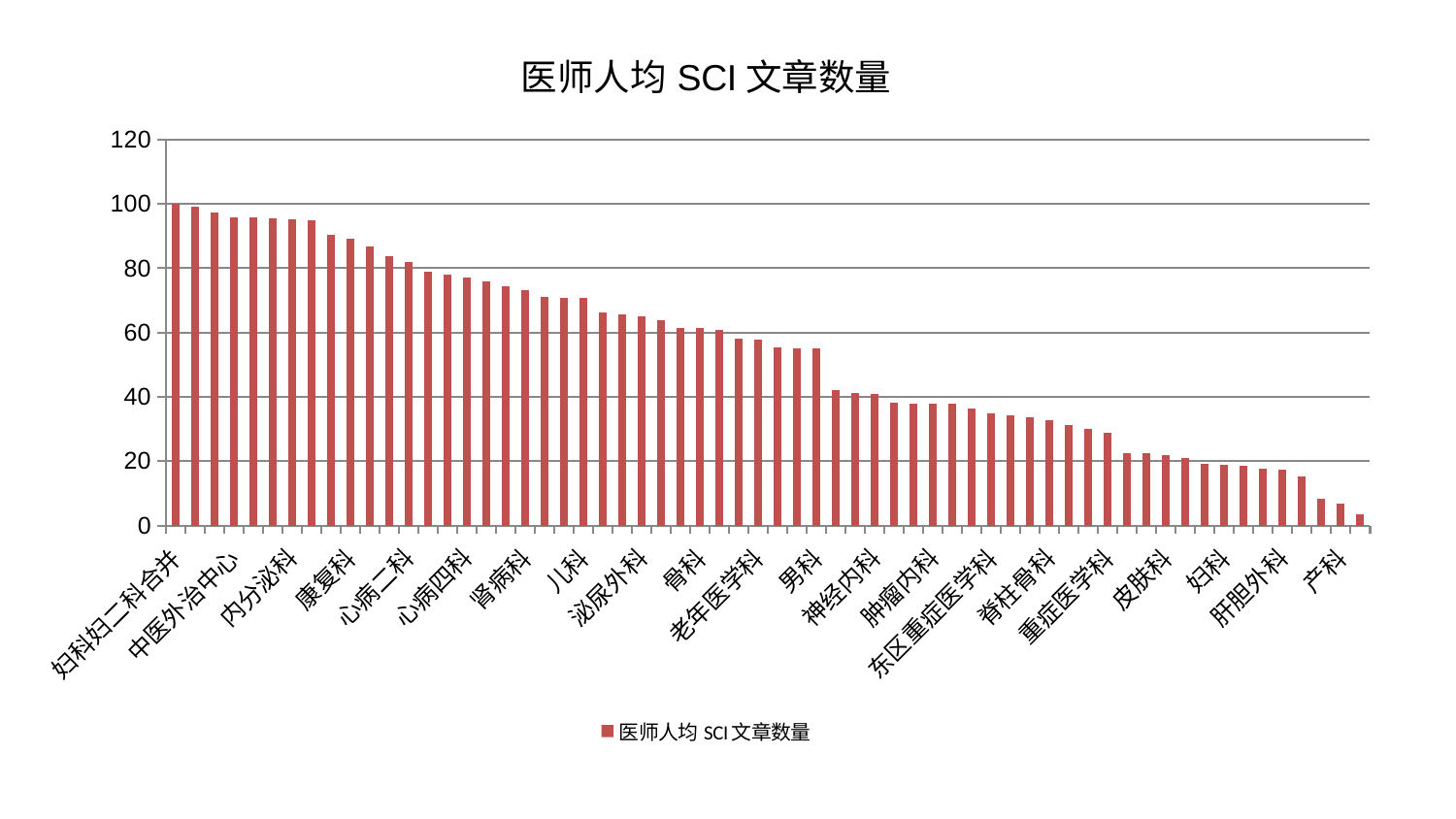

### Chart: 医师人均SCI文章数量

| Category | 医师人均SCI文章数量 |
|---|---|
| 妇科妇二科合并 | 100.00000000000001 |
| 眼科 | 99.21000652167179 |
| 医院 | 97.20404758834314 |
| 中医外治中心 | 95.9514352049701 |
| 周围血管科 | 95.70325003309004 |
| 肝病科 | 95.610966209935 |
| 内分泌科 | 95.14513849356328 |
| 西区重症医学科 | 94.85090672704189 |
| 关节骨科 | 90.42881160417467 |
| 康复科 | 89.1059766887489 |
| 心血管内科 | 86.7259557631395 |
| 治未病中心 | 83.81751726933693 |
| 心病二科 | 81.8130060172954 |
| 小儿骨科 | 78.80963611594444 |
| 脾胃病科 | 77.94578607787263 |
| 心病四科 | 77.03103301557299 |
| 口腔科 | 75.84682150114944 |
| 肛肠科 | 74.32808738494465 |
| 肾病科 | 73.2143447609363 |
| 耳鼻喉科 | 71.09411100414708 |
| 乳腺甲状腺外科 | 70.84580391388315 |
| 儿科 | 70.78613336357938 |
| 普通外科 | 66.18144787255369 |
| 肾脏内科 | 65.61795508587413 |
| 泌尿外科 | 65.19987590630898 |
| 脑病三科 | 63.85935579462125 |
| 呼吸内科 | 61.46804638262662 |
| 骨科 | 61.46583122662304 |
| 美容皮肤科 | 60.72017800796744 |
| 妇二科 | 58.16681510891772 |
| 老年医学科 | 57.83073434186262 |
| 脑病一科 | 55.398175696245495 |
| 显微骨科 | 55.224652443485304 |
| 男科 | 55.10177107441538 |
| 东区肾病科 | 42.11162662102243 |
| 胸外科 | 41.186207468820356 |
| 神经内科 | 40.95491331744807 |
| 脾胃科消化科合并 | 38.29855862372501 |
| 消化内科 | 37.94917029999897 |
| 肿瘤内科 | 37.947914367577454 |
| 神经外科 | 37.84513524170044 |
| 小儿推拿科 | 36.50470097554881 |
| 东区重症医学科 | 34.734212787027346 |
| 综合内科 | 34.11352995174821 |
| 创伤骨科 | 33.77576412460109 |
| 脊柱骨科 | 32.82227999513453 |
| 推拿科 | 31.204155440002058 |
| 脑病二科 | 30.117304139302423 |
| 重症医学科 | 28.89923547211381 |
| 身心医学科 | 22.54832596321115 |
| 心病三科 | 22.518390278682805 |
| 皮肤科 | 21.99297314919547 |
| 运动损伤骨科 | 20.88924996455697 |
| 中医经典科 | 19.242827259869 |
| 妇科 | 18.89085560794945 |
| 微创骨科 | 18.6505889865232 |
| 心病一科 | 17.553540979210577 |
| 肝胆外科 | 17.321340604977202 |
| 针灸科 | 15.307652756282263 |
| 风湿病科 | 8.29596089735292 |
| 产科 | 6.843893408842328 |
| 血液科 | 3.403680857185237 |
181